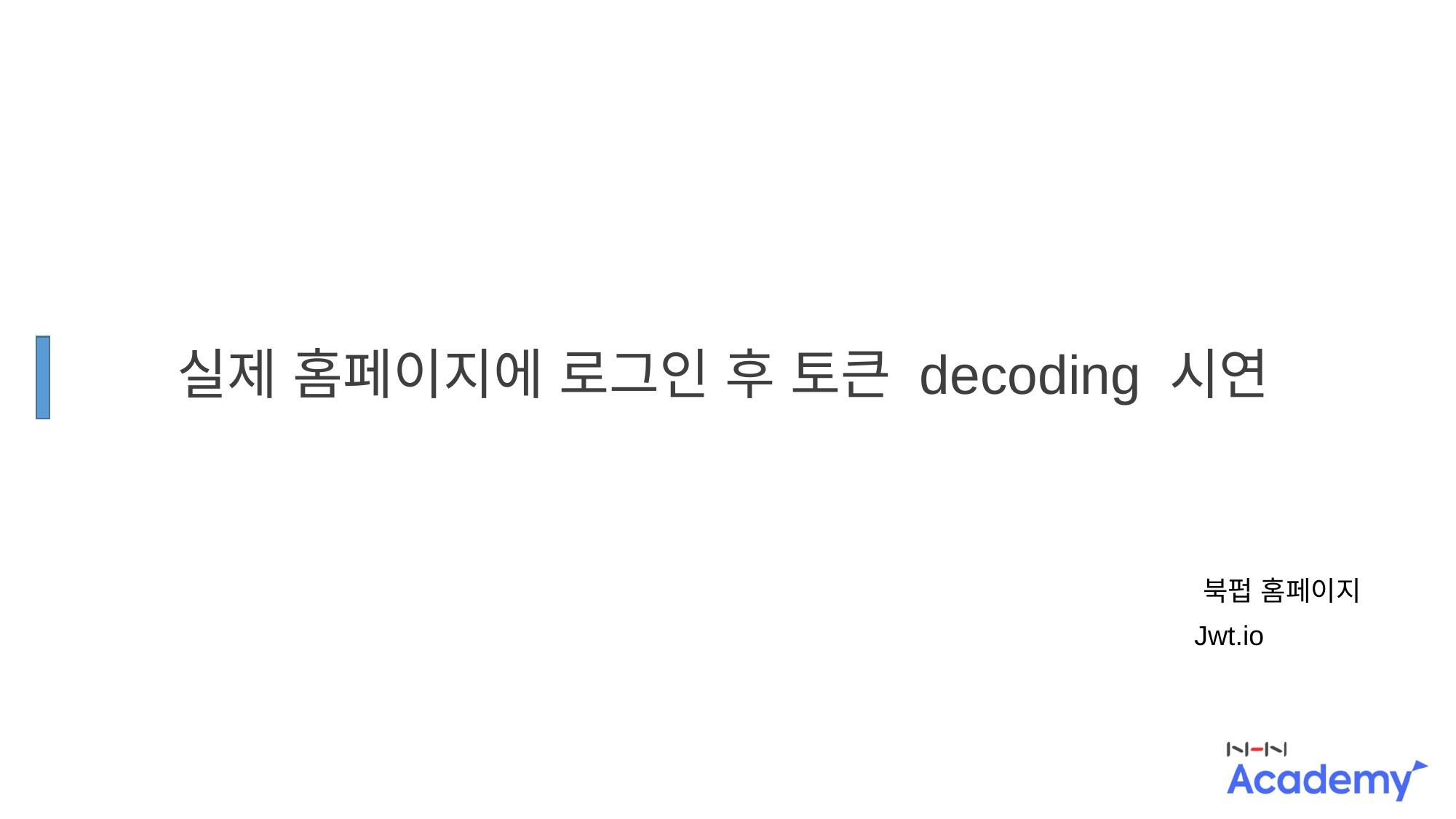

# 실제 홈페이지에 로그인 후 토큰 decoding 시연
북펍 홈페이지
Jwt.io